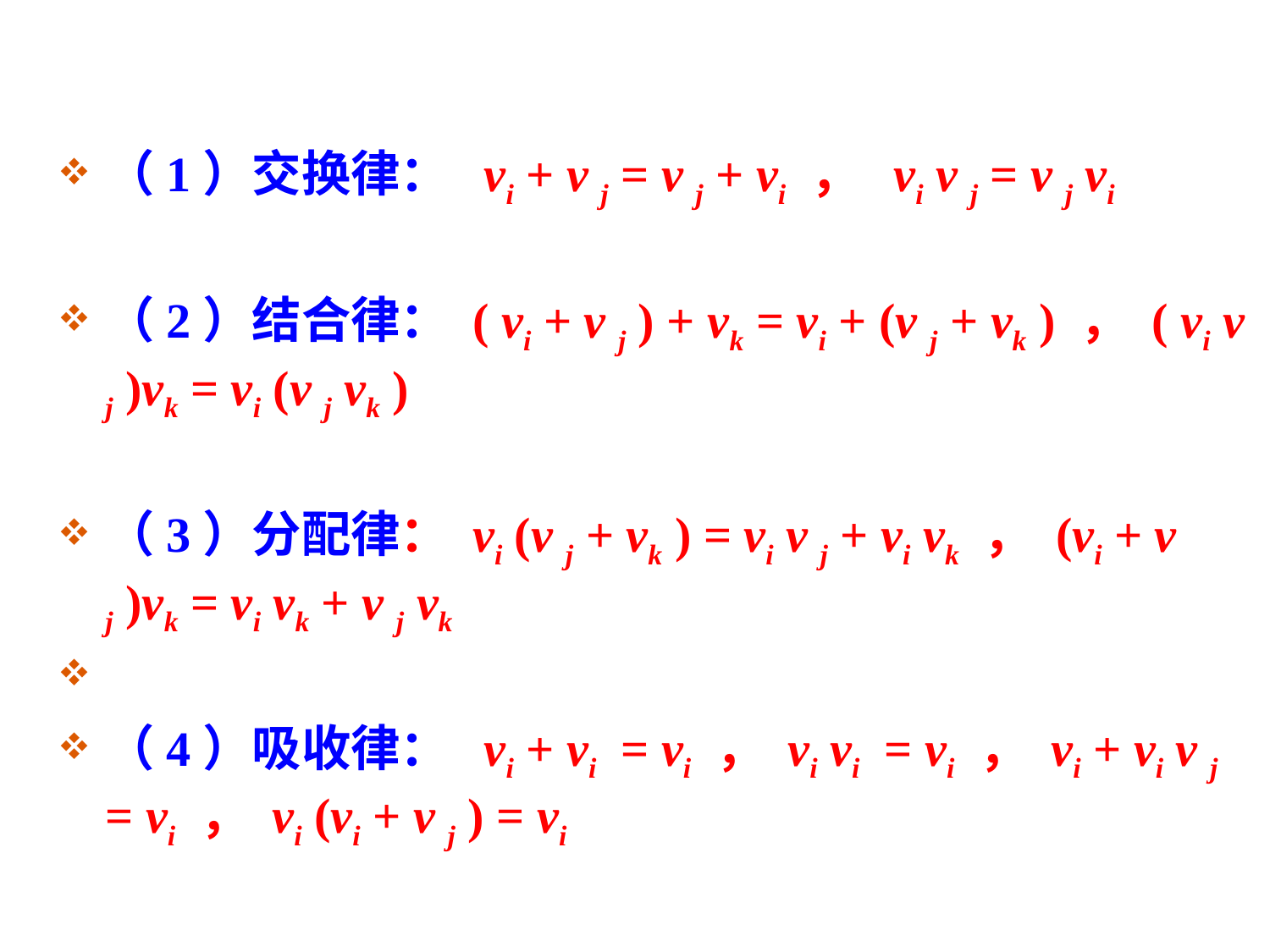

#
（1）交换律：  vi + v j = v j + vi ，  vi v j = v j vi

（2）结合律： ( vi + v j ) + vk = vi + (v j + vk ) ， ( vi v j )vk = vi (v j vk )

（3）分配律： vi (v j + vk ) = vi v j + vi vk ， (vi + v j )vk = vi vk + v j vk

（4）吸收律：  vi + vi  = vi ， vi vi  = vi ， vi + vi v j  = vi ， vi (vi + v j ) = vi